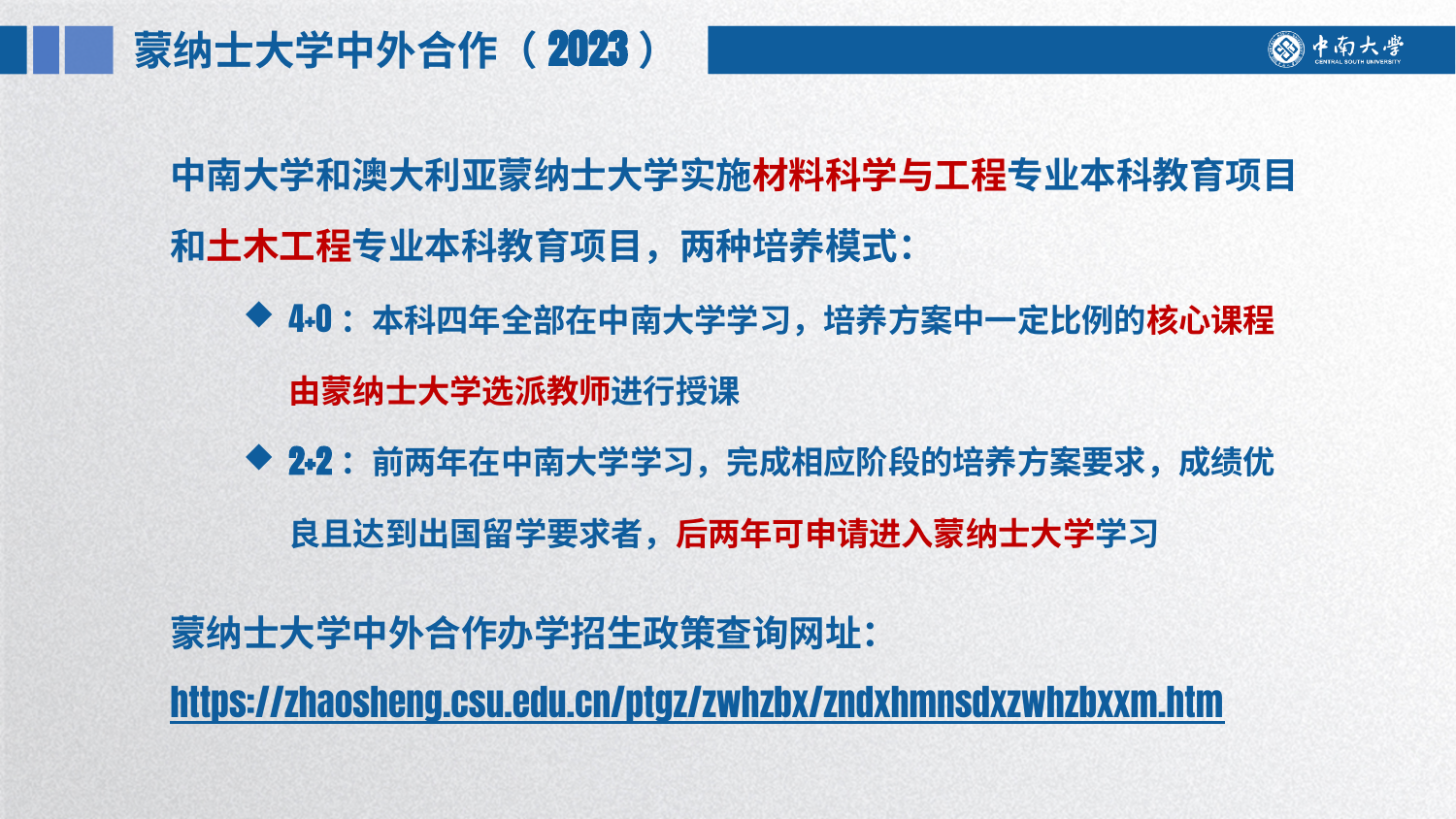

蒙纳士大学中外合作（2023）

中南大学和澳大利亚蒙纳士大学实施材料科学与工程专业本科教育项目和土木工程专业本科教育项目，两种培养模式：
4+0：本科四年全部在中南大学学习，培养方案中一定比例的核心课程由蒙纳士大学选派教师进行授课
2+2：前两年在中南大学学习，完成相应阶段的培养方案要求，成绩优良且达到出国留学要求者，后两年可申请进入蒙纳士大学学习
蒙纳士大学中外合作办学招生政策查询网址：https://zhaosheng.csu.edu.cn/ptgz/zwhzbx/zndxhmnsdxzwhzbxxm.htm